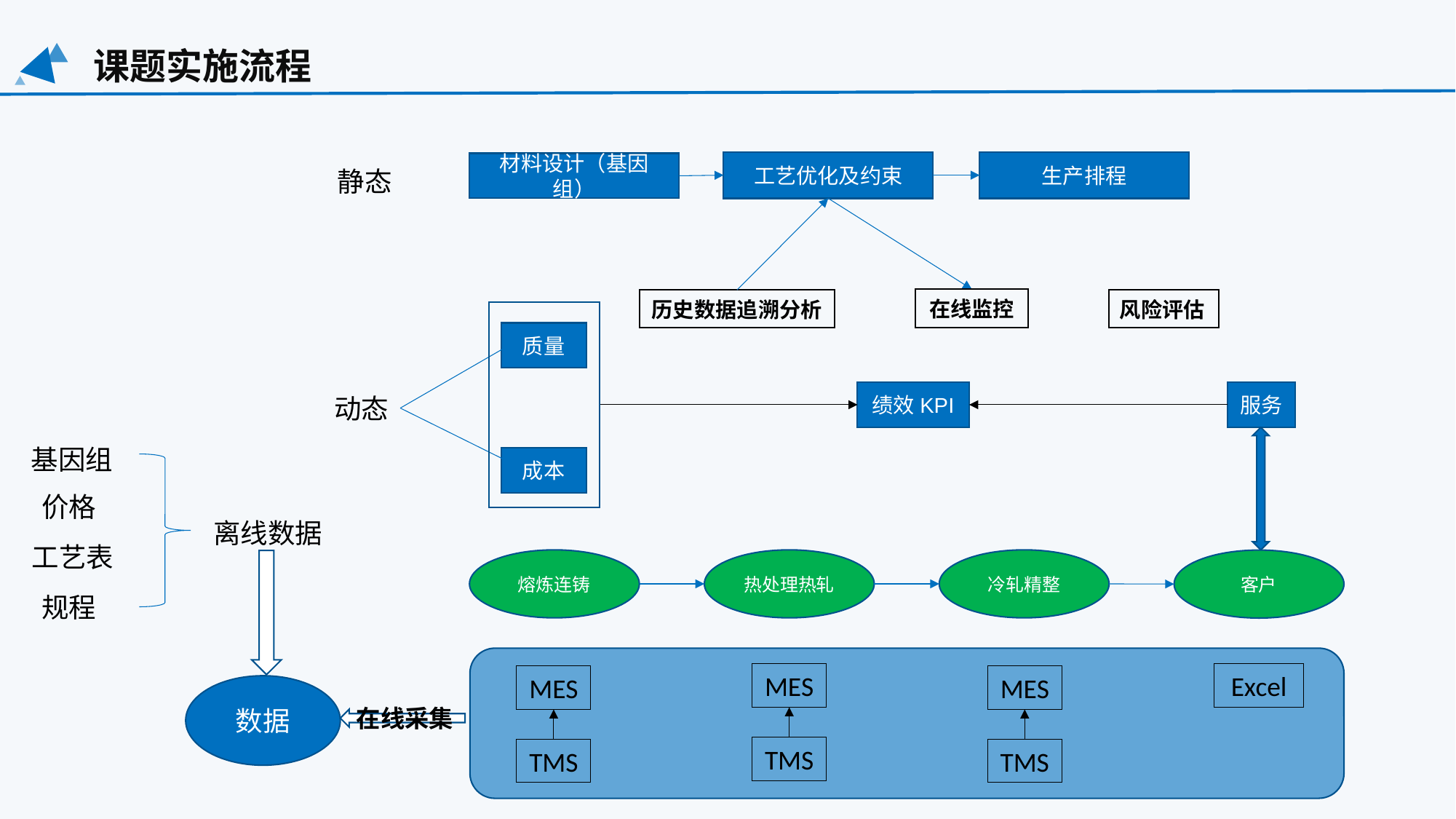

课题实施流程

工艺优化及约束
生产排程
材料设计（基因组）
静态
在线监控
历史数据追溯分析
风险评估

质量
服务
绩效KPI
动态

成本
熔炼连铸
热处理热轧
冷轧精整
客户
基因组

价格
离线数据
工艺表
规程

MES
TMS
Excel
MES
TMS
MES
TMS
数据
在线采集